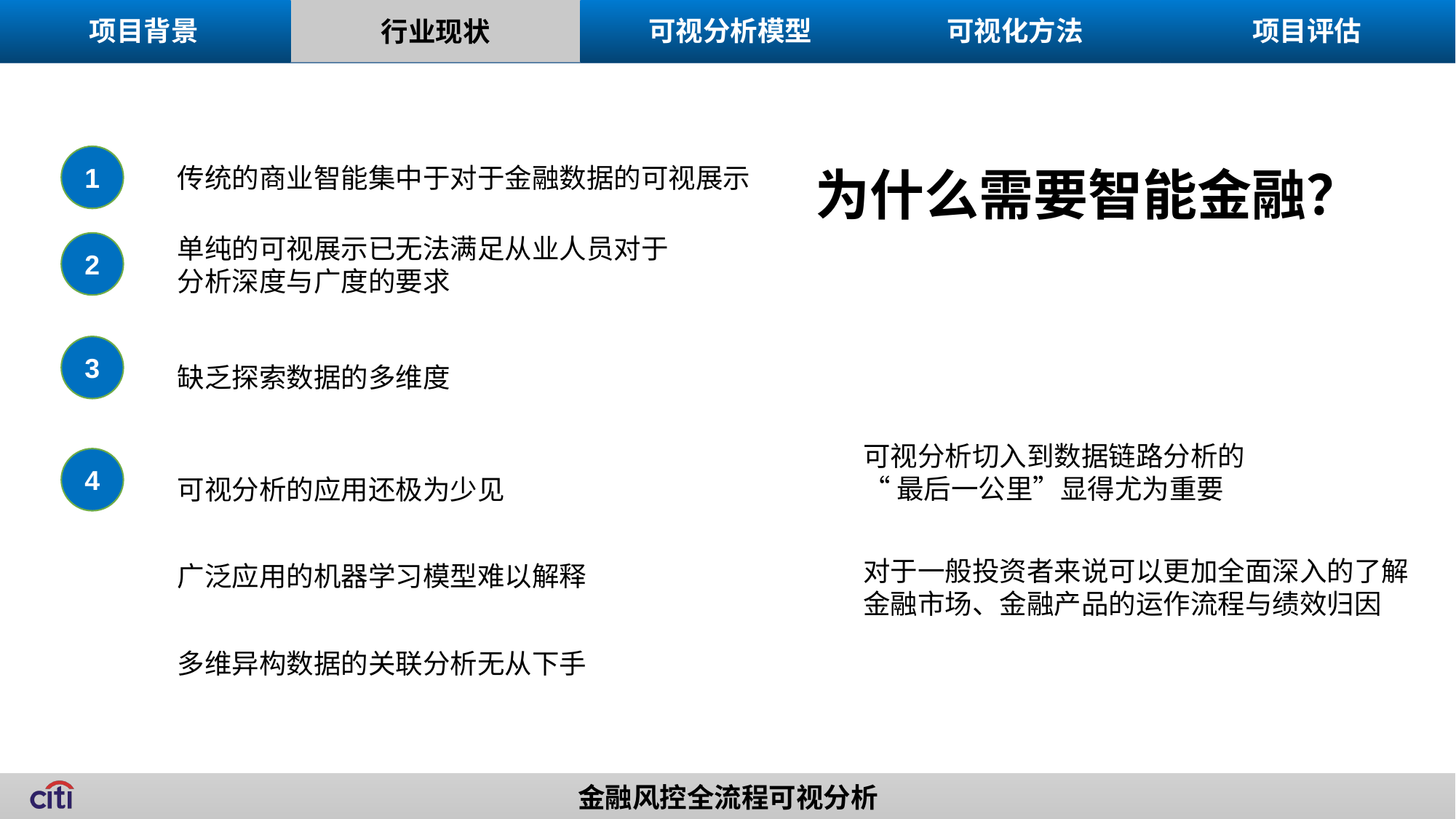

项目背景
可视分析模型
可视化方法
项目评估
行业现状
1
传统的商业智能集中于对于金融数据的可视展示
为什么需要智能金融？
单纯的可视展示已无法满足从业人员对于
分析深度与广度的要求
2
3
缺乏探索数据的多维度
可视分析切入到数据链路分析的
“最后一公里”显得尤为重要
4
可视分析的应用还极为少见
对于一般投资者来说可以更加全面深入的了解
金融市场、金融产品的运作流程与绩效归因
广泛应用的机器学习模型难以解释
多维异构数据的关联分析无从下手
3